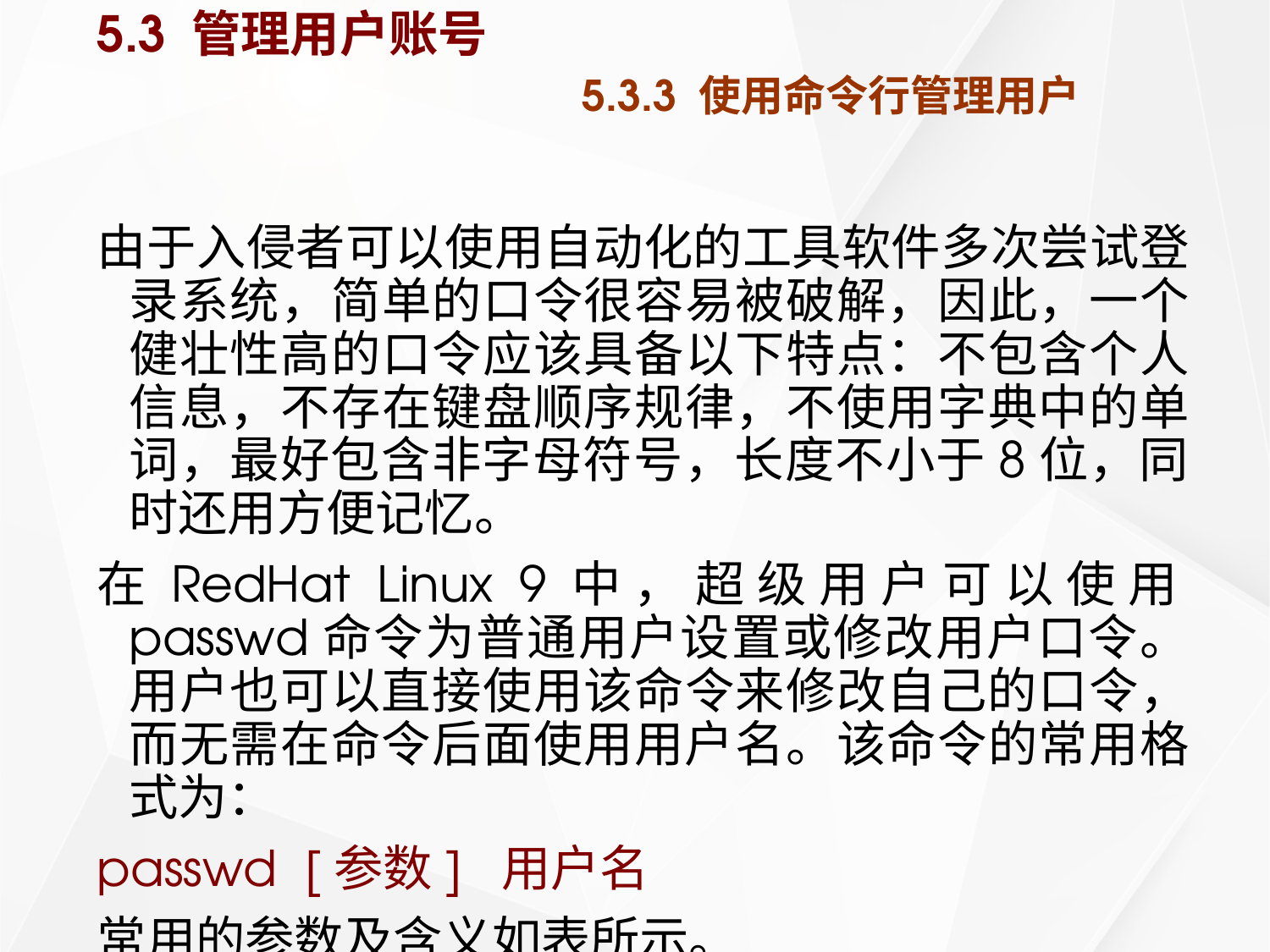

# 5.3 管理用户账号 5.3.3 使用命令行管理用户
由于入侵者可以使用自动化的工具软件多次尝试登录系统，简单的口令很容易被破解，因此，一个健壮性高的口令应该具备以下特点：不包含个人信息，不存在键盘顺序规律，不使用字典中的单词，最好包含非字母符号，长度不小于8位，同时还用方便记忆。
在RedHat Linux 9中，超级用户可以使用passwd命令为普通用户设置或修改用户口令。用户也可以直接使用该命令来修改自己的口令，而无需在命令后面使用用户名。该命令的常用格式为：
passwd  [参数]  用户名
常用的参数及含义如表所示。